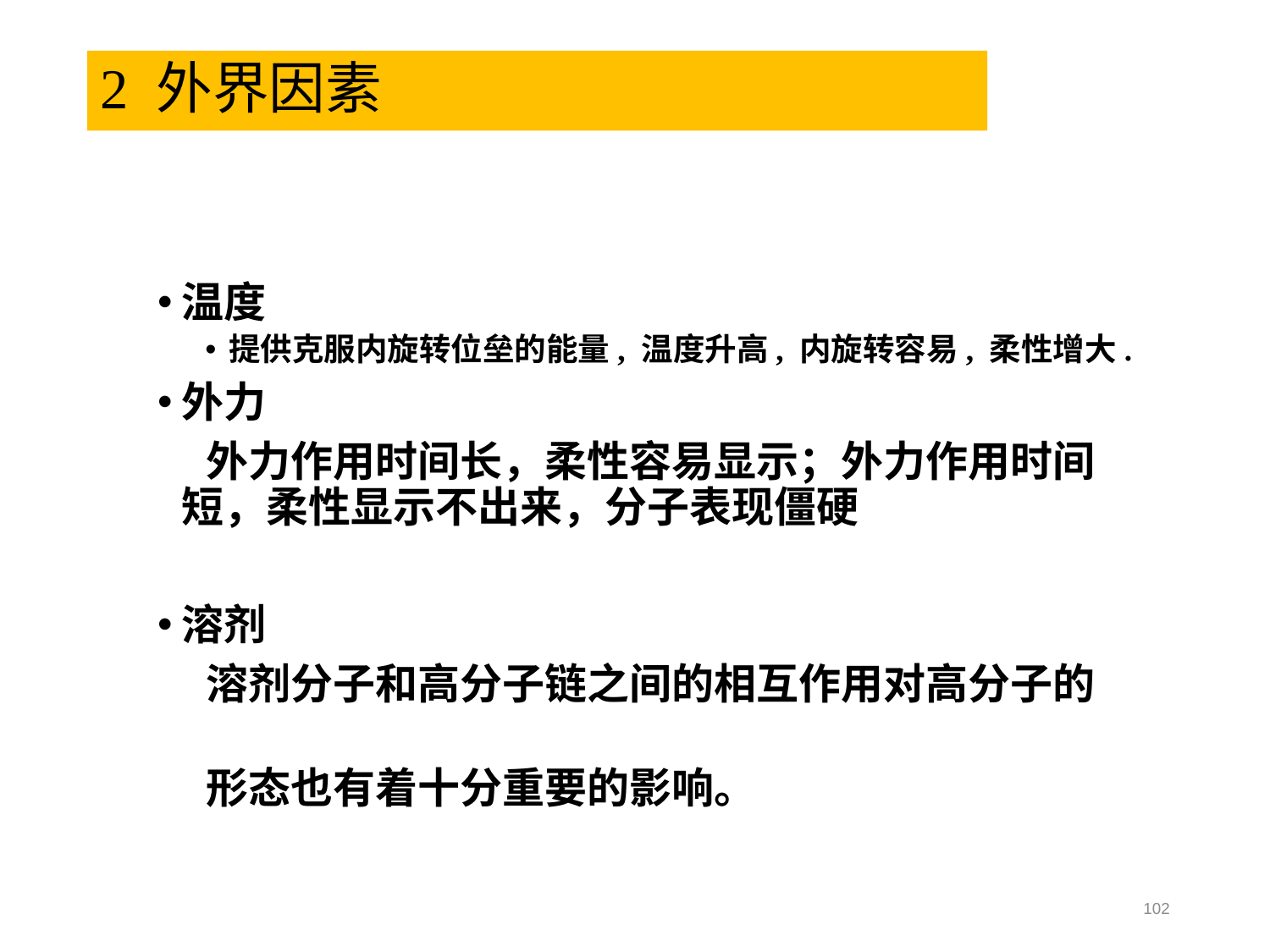

# 2 外界因素
温度
提供克服内旋转位垒的能量, 温度升高, 内旋转容易, 柔性增大.
外力
    外力作用时间长，柔性容易显示；外力作用时间短，柔性显示不出来，分子表现僵硬

溶剂
    溶剂分子和高分子链之间的相互作用对高分子的
    形态也有着十分重要的影响。
102